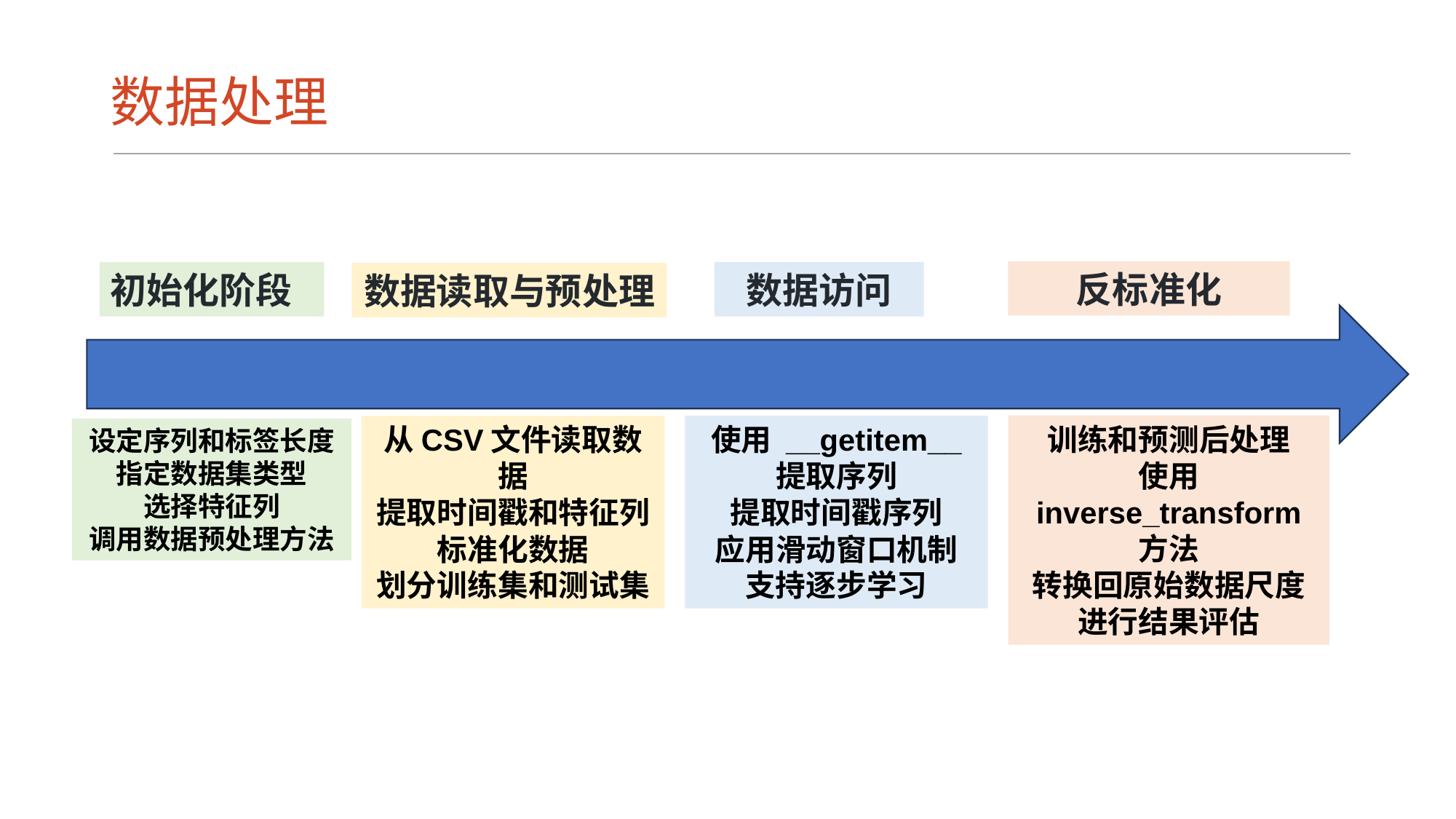

# 数据处理
反标准化
数据访问
初始化阶段
数据读取与预处理

从CSV文件读取数据
提取时间戳和特征列
标准化数据
划分训练集和测试集
使用 __getitem__ 提取序列
提取时间戳序列
应用滑动窗口机制
支持逐步学习
训练和预测后处理
使用 inverse_transform 方法
转换回原始数据尺度
进行结果评估
设定序列和标签长度
指定数据集类型
选择特征列
调用数据预处理方法